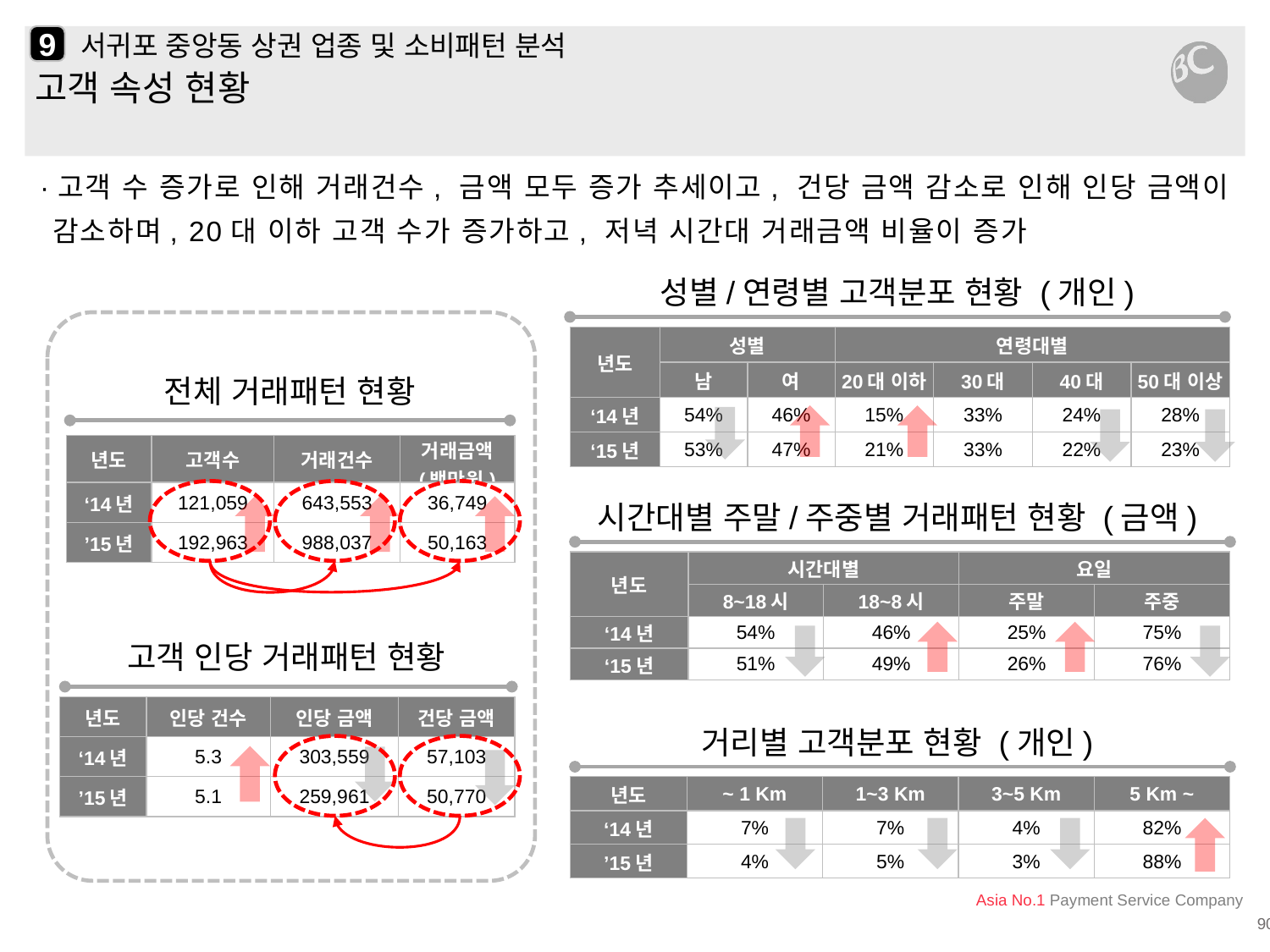

9
# 서귀포 중앙동 상권 업종 및 소비패턴 분석
고객 속성 현황
·고객 수 증가로 인해 거래건수, 금액 모두 증가 추세이고, 건당 금액 감소로 인해 인당 금액이 감소하며, 20대 이하 고객 수가 증가하고, 저녁 시간대 거래금액 비율이 증가
성별/연령별 고객분포 현황 (개인)

| 년도 | 성별 |  | 연령대별 |  |  |  |
| --- | --- | --- | --- | --- | --- | --- |
|  | 남 | 여 | 20대 이하 | 30대 | 40대 | 50대 이상 |
| ‘14년 | 54% | 46% | 15% | 33% | 24% | 28% |
| ‘15년 | 53% | 47% | 21% | 33% | 22% | 23% |
전체 거래패턴 현황

| 년도 | 고객수 | 거래건수 | 거래금액 (백만원) |
| --- | --- | --- | --- |
| ‘14년 | 121,059 | 643,553 | 36,749 |
| ’15년 | 192,963 | 988,037 | 50,163 |

시간대별 주말/주중별 거래패턴 현황 (금액)
| 년도 | 시간대별 |  | 요일 |  |
| --- | --- | --- | --- | --- |
|  | 8~18시 | 18~8시 | 주말 | 주중 |
| ‘14년 | 54% | 46% | 25% | 75% |
| ‘15년 | 51% | 49% | 26% | 76% |

고객 인당 거래패턴 현황
| 년도 | 인당 건수 | 인당 금액 | 건당 금액 |
| --- | --- | --- | --- |
| ‘14년 | 5.3 | 303,559 | 57,103 |
| ’15년 | 5.1 | 259,961 | 50,770 |
거리별 고객분포 현황 (개인)

| 년도 | ~ 1 Km | 1~3 Km | 3~5 Km | 5 Km ~ |
| --- | --- | --- | --- | --- |
| ‘14년 | 7% | 7% | 4% | 82% |
| ’15년 | 4% | 5% | 3% | 88% |